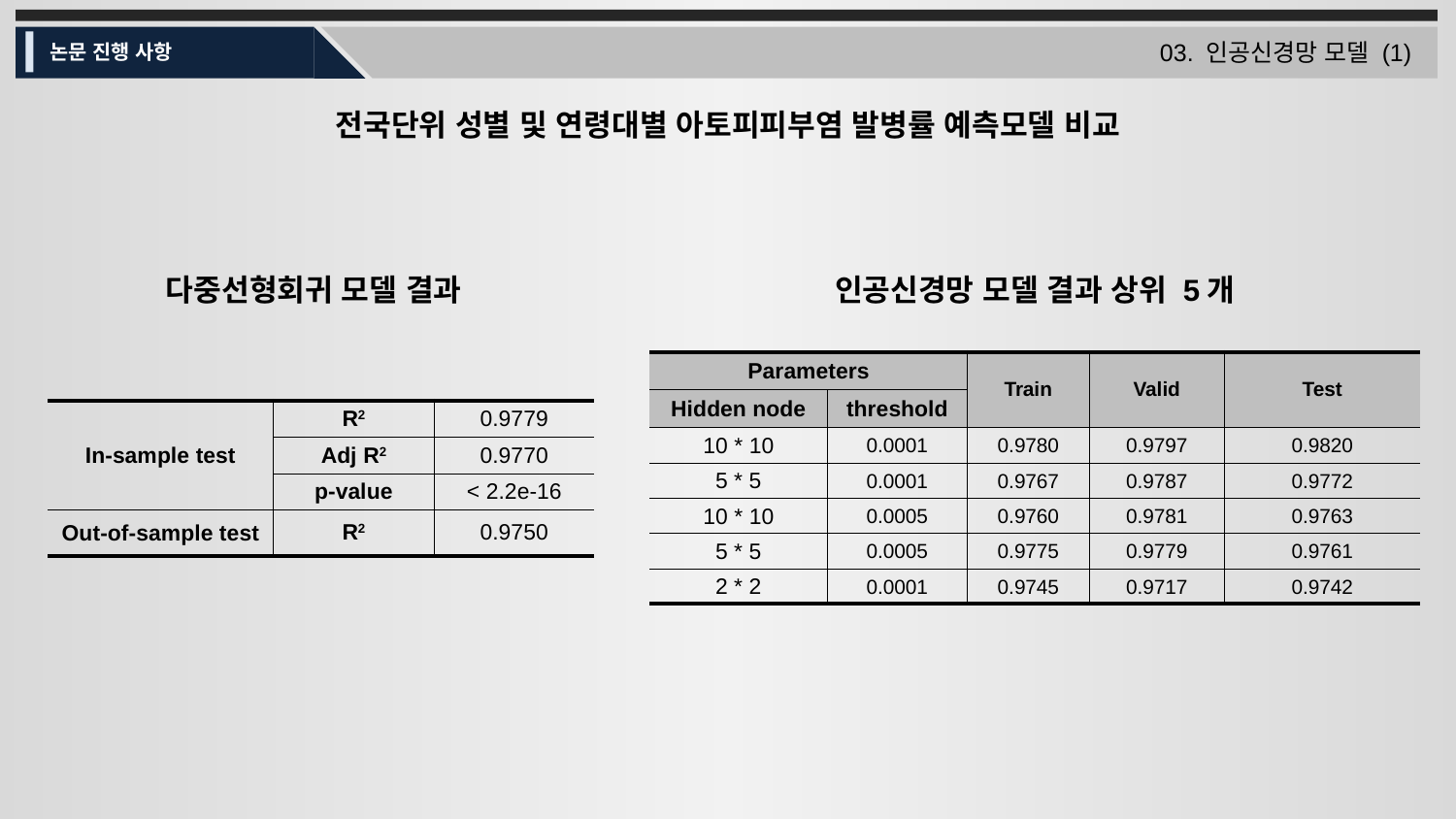

03. 인공신경망 모델 (1)

논문 진행 사항
전국단위 성별 및 연령대별 아토피피부염 발병률 예측모델 비교
다중선형회귀 모델 결과
인공신경망 모델 결과 상위 5개
| Parameters |  | Train | Valid | Test |
| --- | --- | --- | --- | --- |
| Hidden node | threshold | R2 | R2 | R2 |
| 10 \* 10 | 0.0001 | 0.9780 | 0.9797 | 0.9820 |
| 5 \* 5 | 0.0001 | 0.9767 | 0.9787 | 0.9772 |
| 10 \* 10 | 0.0005 | 0.9760 | 0.9781 | 0.9763 |
| 5 \* 5 | 0.0005 | 0.9775 | 0.9779 | 0.9761 |
| 2 \* 2 | 0.0001 | 0.9745 | 0.9717 | 0.9742 |
| In-sample test | R2 | 0.9779 |
| --- | --- | --- |
|  | Adj R2 | 0.9770 |
|  | p-value | < 2.2e-16 |
| Out-of-sample test | R2 | 0.9750 |